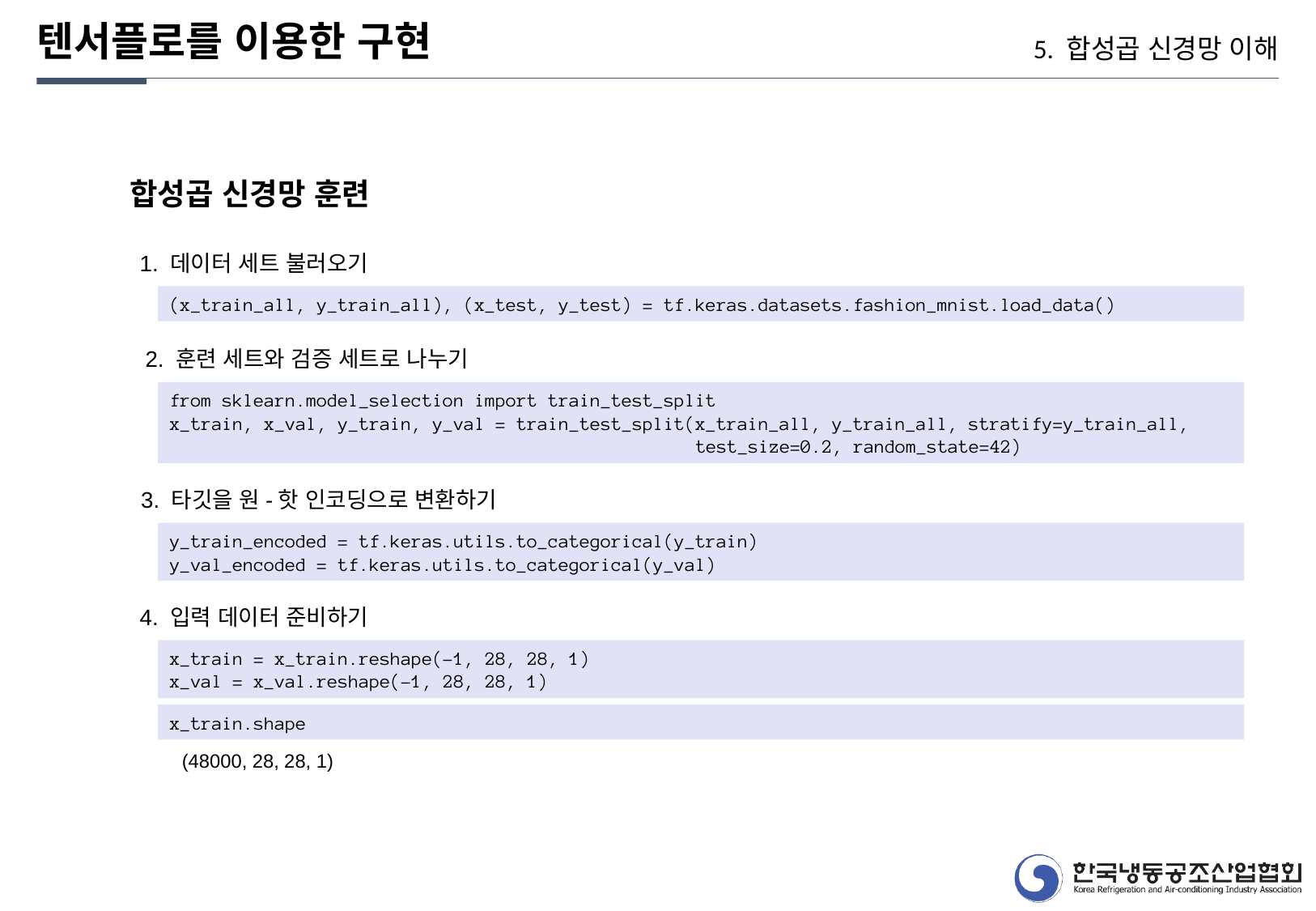

텐서플로를 이용한 구현
5. 합성곱 신경망 이해
합성곱 신경망 훈련
1. 데이터 세트 불러오기
(x_train_all, y_train_all), (x_test, y_test) = tf.keras.datasets.fashion_mnist.load_data()
2. 훈련 세트와 검증 세트로 나누기
from sklearn.model_selection import train_test_split
x_train, x_val, y_train, y_val = train_test_split(x_train_all, y_train_all, stratify=y_train_all,
                                                  test_size=0.2, random_state=42)
3. 타깃을 원-핫 인코딩으로 변환하기
y_train_encoded = tf.keras.utils.to_categorical(y_train)
y_val_encoded = tf.keras.utils.to_categorical(y_val)
4. 입력 데이터 준비하기
x_train = x_train.reshape(-1, 28, 28, 1)
x_val = x_val.reshape(-1, 28, 28, 1)
x_train.shape
(48000, 28, 28, 1)